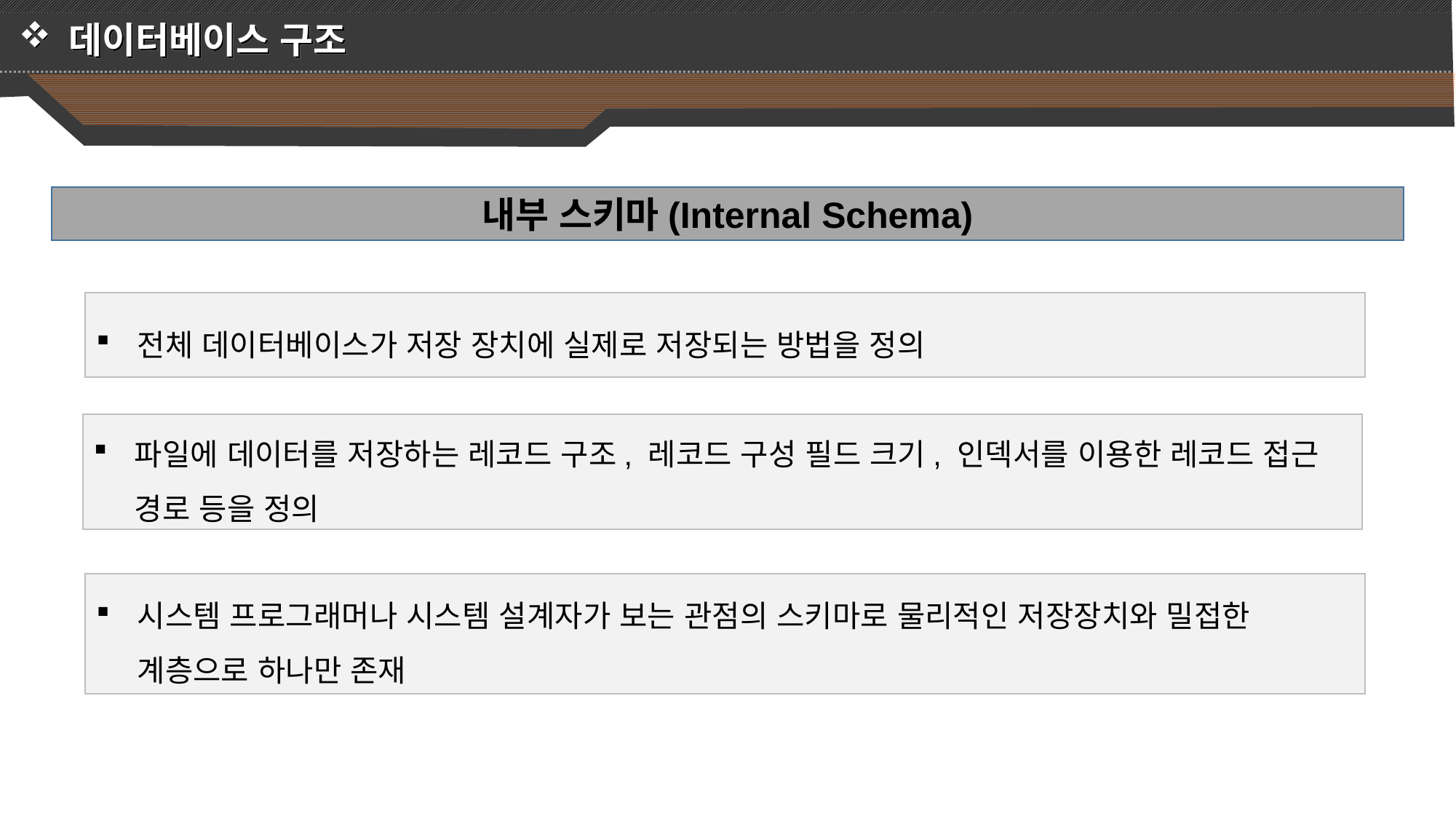

데이터베이스 구조

내부 스키마(Internal Schema)
전체 데이터베이스가 저장 장치에 실제로 저장되는 방법을 정의
파일에 데이터를 저장하는 레코드 구조, 레코드 구성 필드 크기, 인덱서를 이용한 레코드 접근 경로 등을 정의
시스템 프로그래머나 시스템 설계자가 보는 관점의 스키마로 물리적인 저장장치와 밀접한 계층으로 하나만 존재